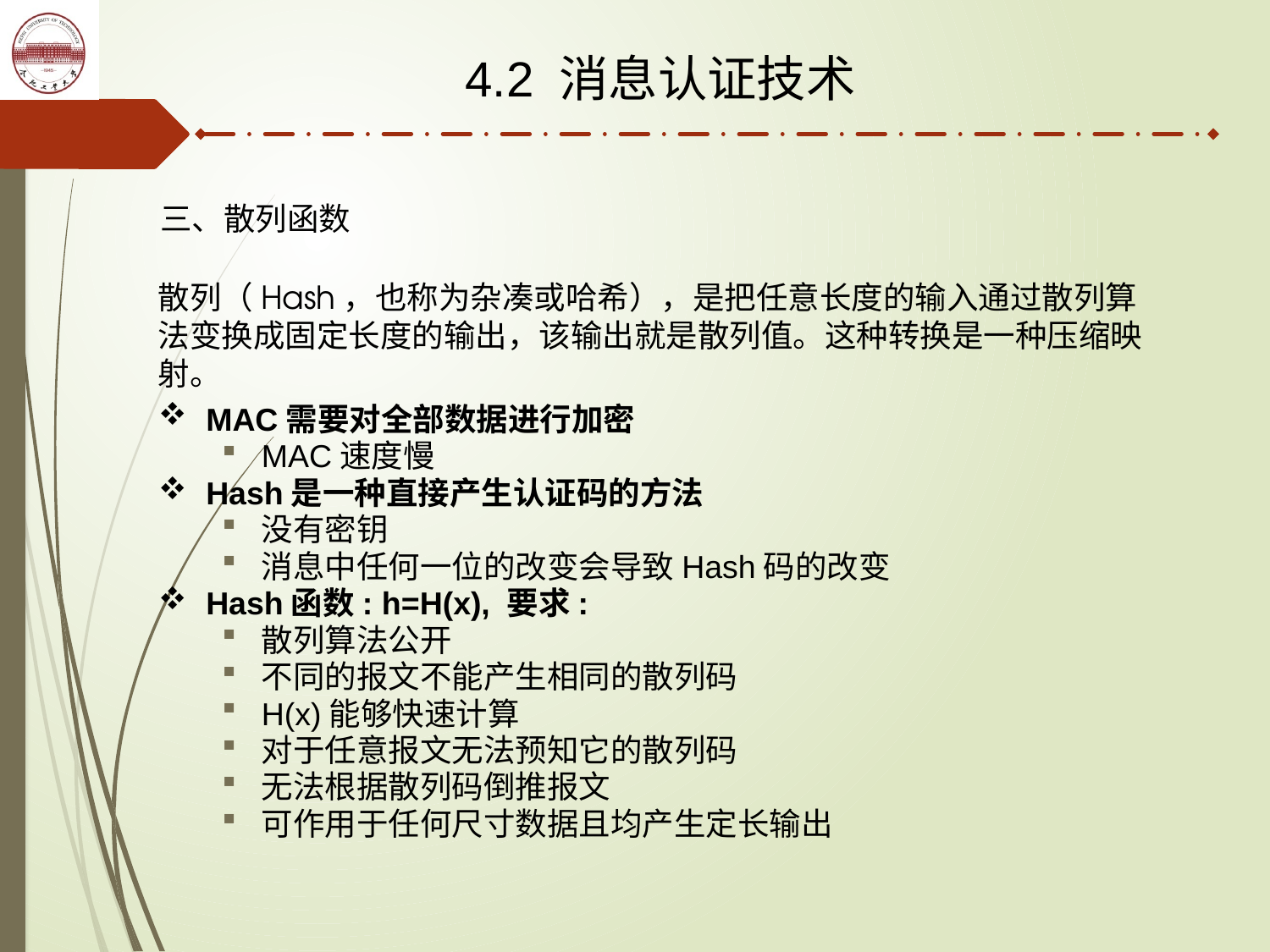

4.2 消息认证技术
三、散列函数
散列（Hash，也称为杂凑或哈希），是把任意长度的输入通过散列算法变换成固定长度的输出，该输出就是散列值。这种转换是一种压缩映射。
MAC需要对全部数据进行加密
MAC速度慢
Hash是一种直接产生认证码的方法
没有密钥
消息中任何一位的改变会导致Hash码的改变
Hash函数: h=H(x), 要求:
散列算法公开
不同的报文不能产生相同的散列码
H(x)能够快速计算
对于任意报文无法预知它的散列码
无法根据散列码倒推报文
可作用于任何尺寸数据且均产生定长输出